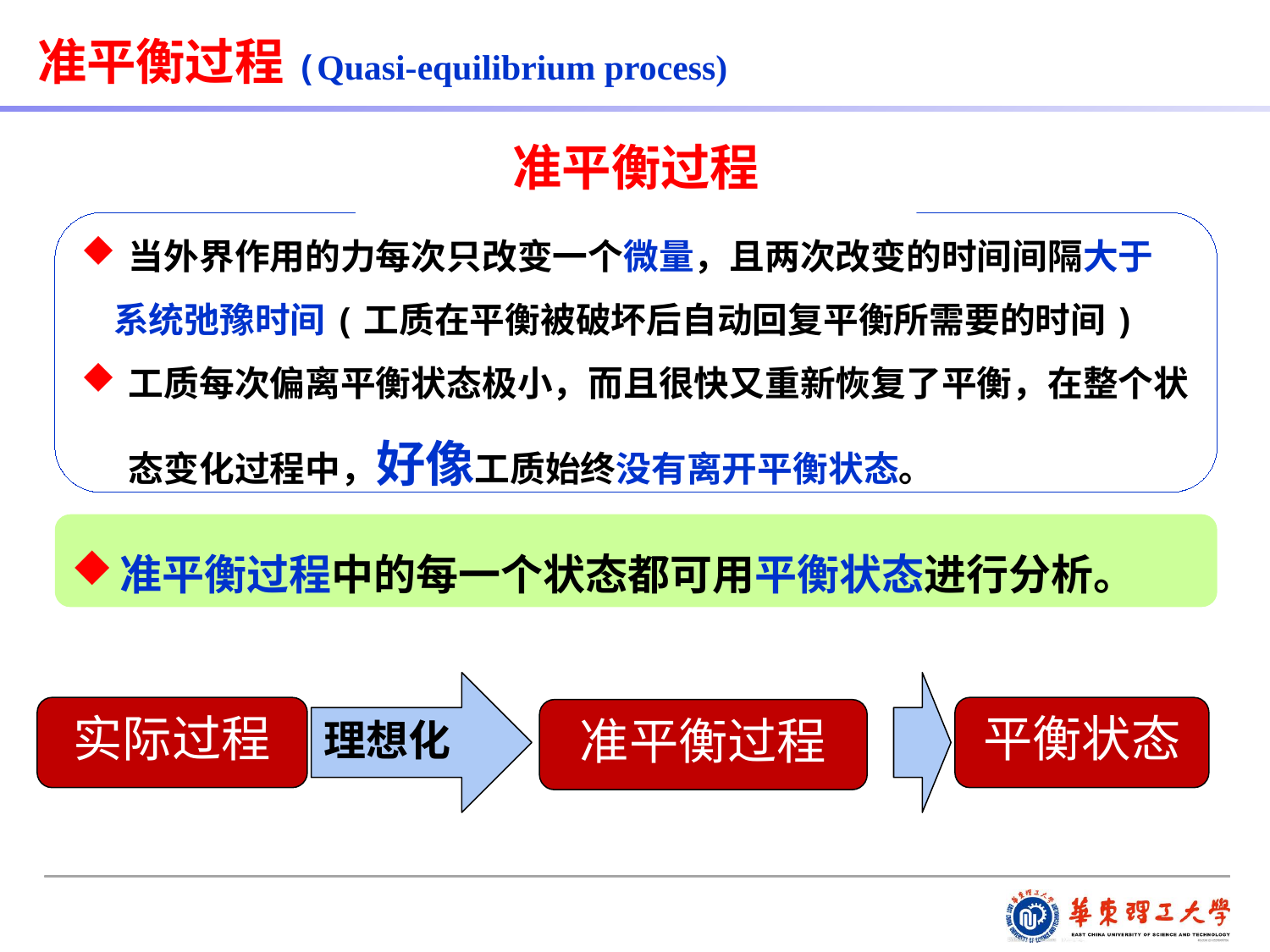

准平衡过程(Quasi-equilibrium process)
准平衡过程
当外界作用的力每次只改变一个微量，且两次改变的时间间隔大于
   系统弛豫时间(工质在平衡被破坏后自动回复平衡所需要的时间)
工质每次偏离平衡状态极小，而且很快又重新恢复了平衡，在整个状态变化过程中，好像工质始终没有离开平衡状态。
准平衡过程中的每一个状态都可用平衡状态进行分析。
理想化
准平衡过程

平衡状态
实际过程